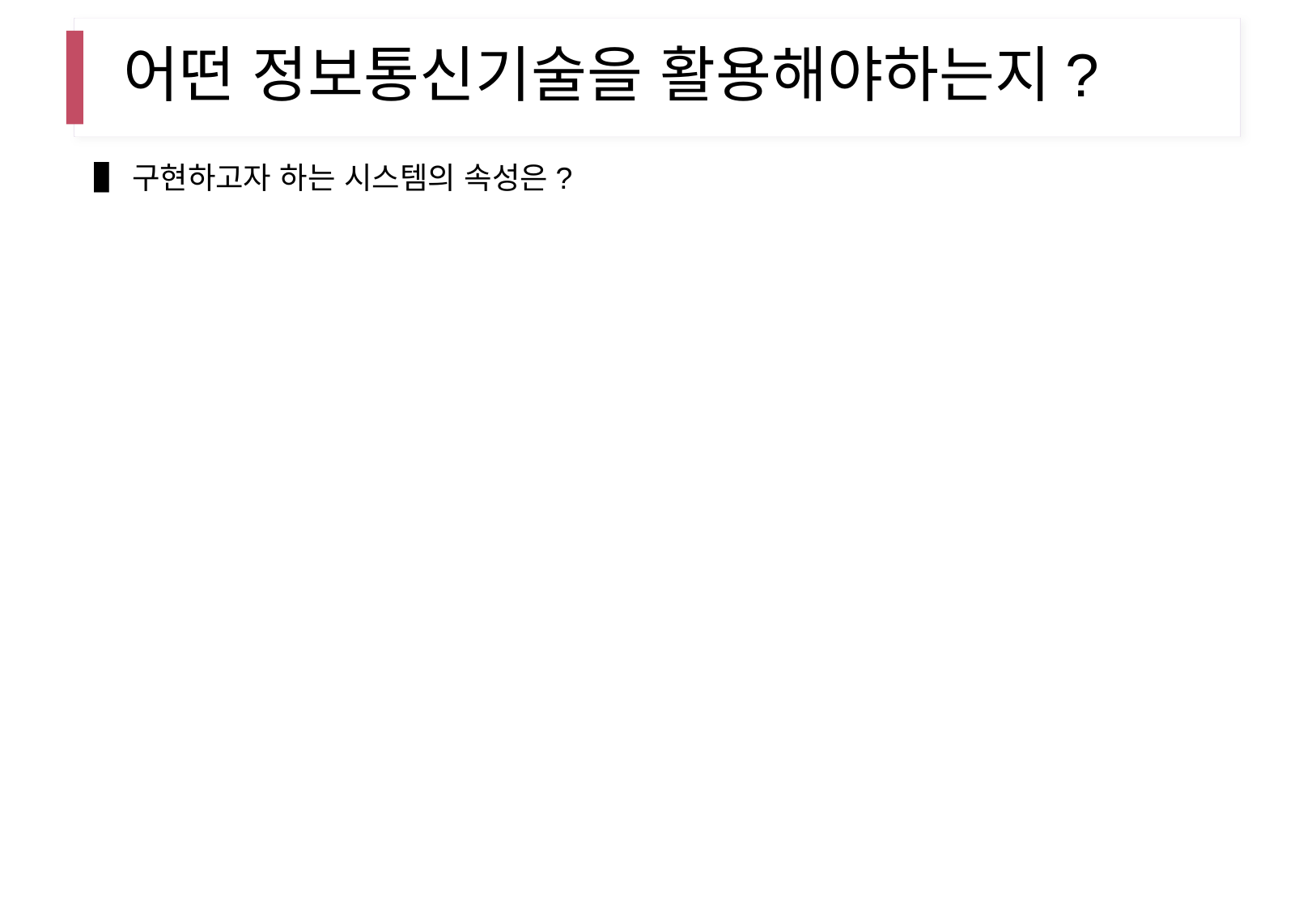

# 어떤 정보통신기술을 활용해야하는지?
▌구현하고자 하는 시스템의 속성은?